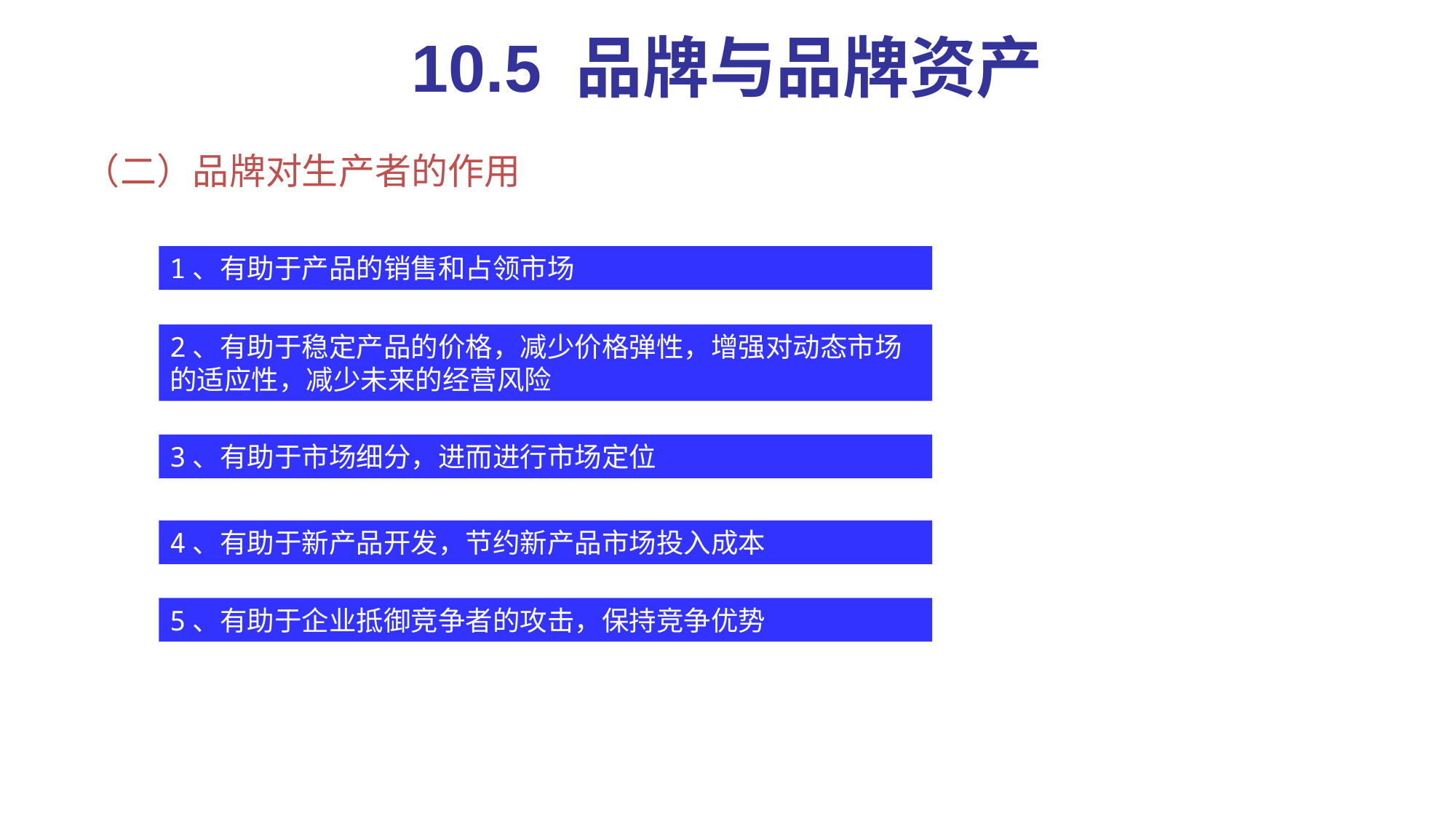

# 10.5 品牌与品牌资产
（二）品牌对生产者的作用
1、有助于产品的销售和占领市场
2、有助于稳定产品的价格，减少价格弹性，增强对动态市场的适应性，减少未来的经营风险
3、有助于市场细分，进而进行市场定位
4、有助于新产品开发，节约新产品市场投入成本
5、有助于企业抵御竞争者的攻击，保持竞争优势